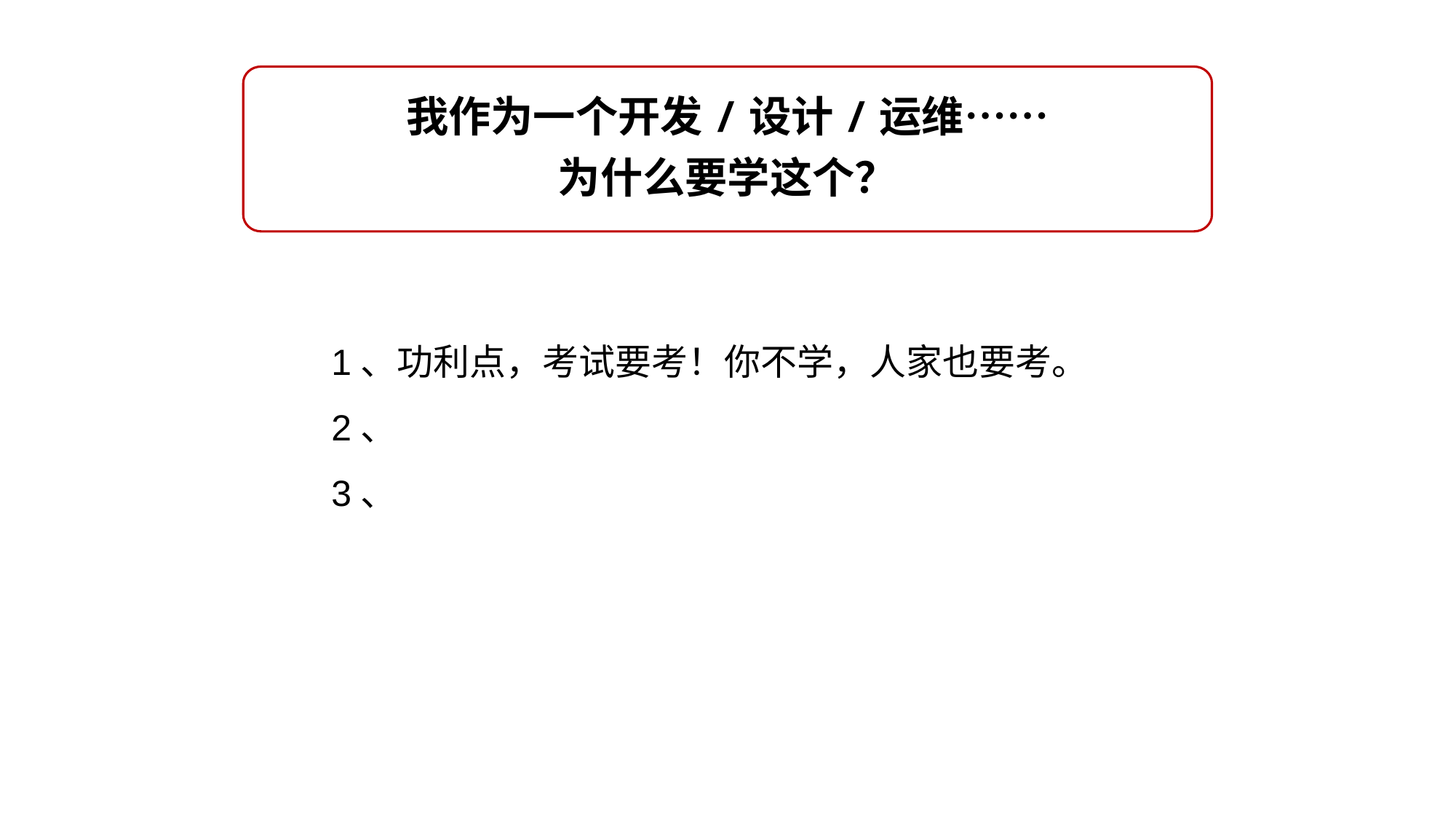

我作为一个开发/设计/运维……
为什么要学这个？
1、功利点，考试要考！你不学，人家也要考。
2、长远点，以后搞个管理者试试。
3、现实点，知己知彼百战百胜。